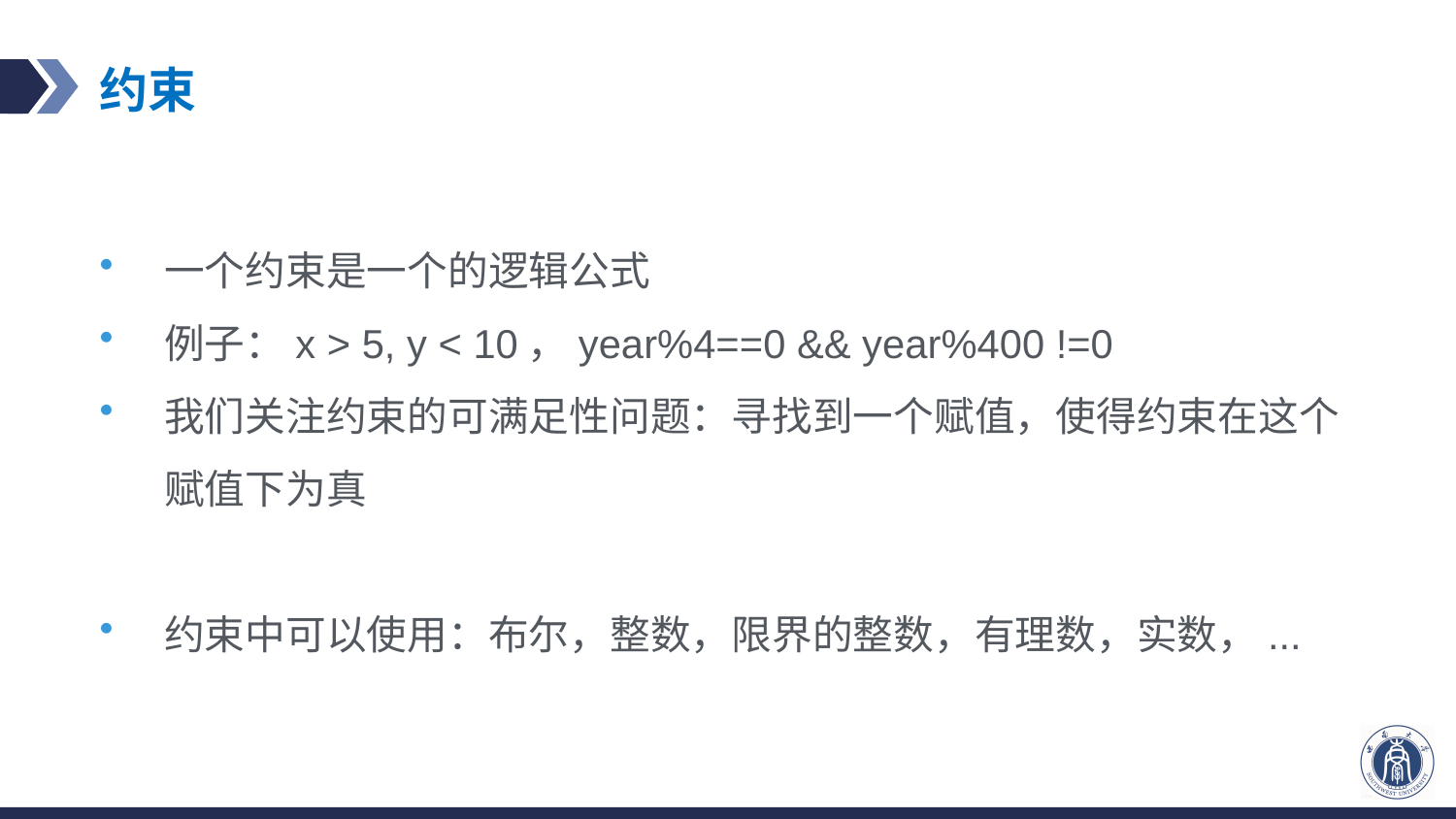

# 约束
一个约束是一个的逻辑公式
例子：x > 5, y < 10，year%4==0 && year%400 !=0
我们关注约束的可满足性问题：寻找到一个赋值，使得约束在这个赋值下为真

约束中可以使用：布尔，整数，限界的整数，有理数，实数，...